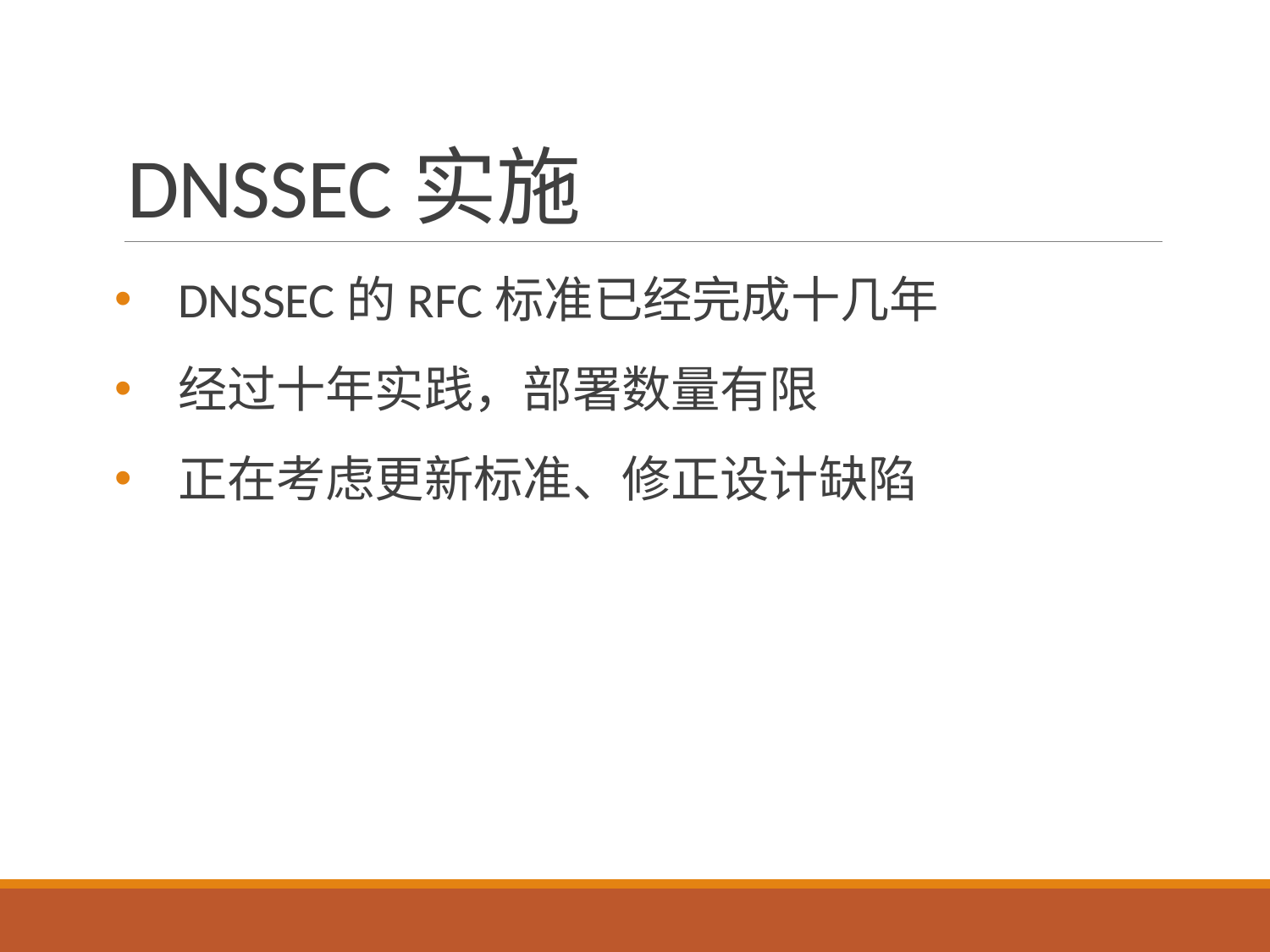

# DNSSEC实施
DNSSEC的RFC标准已经完成十几年
经过十年实践，部署数量有限
正在考虑更新标准、修正设计缺陷